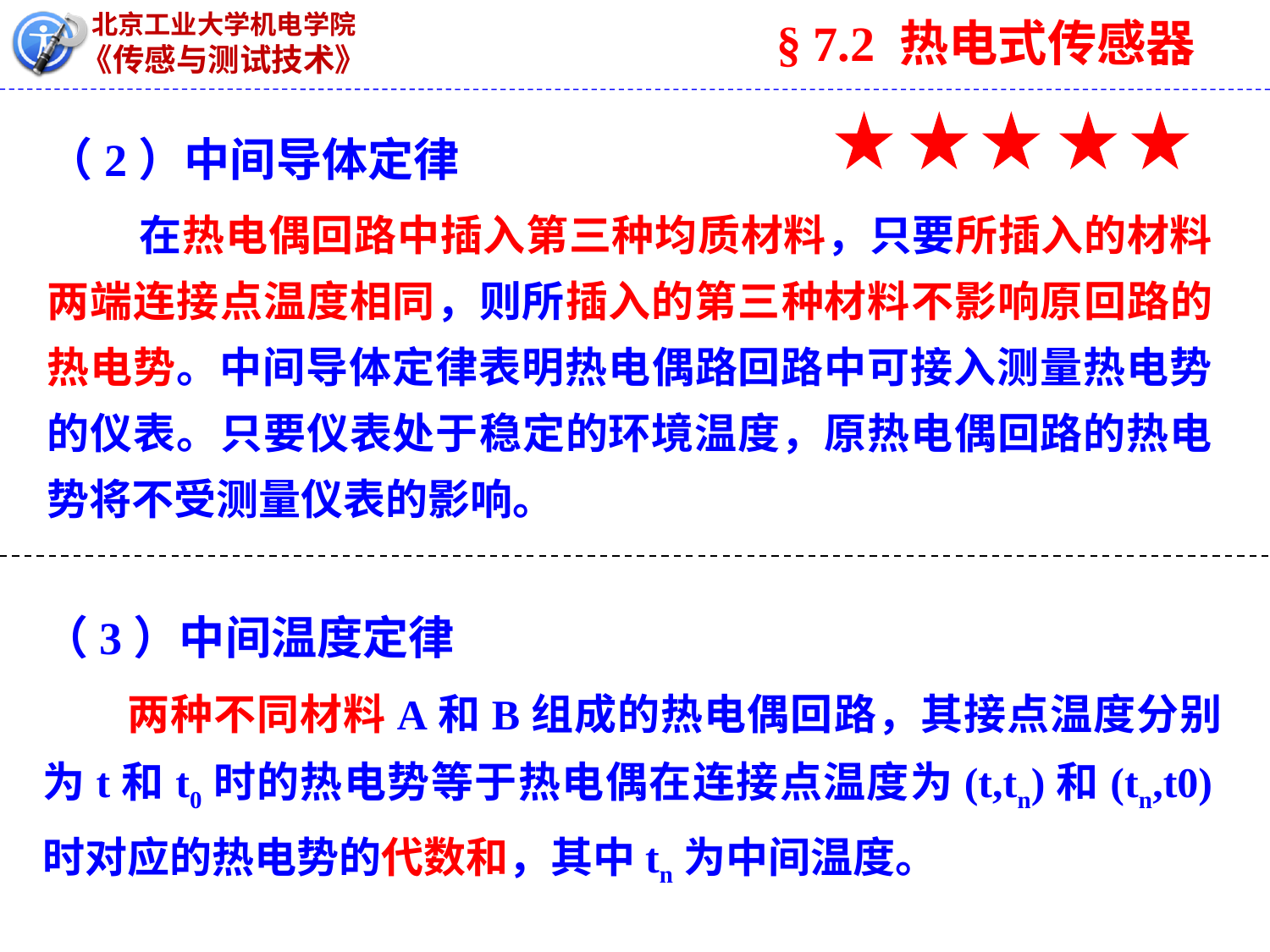

§ 7.2 热电式传感器
（2）中间导体定律
        在热电偶回路中插入第三种均质材料，只要所插入的材料两端连接点温度相同，则所插入的第三种材料不影响原回路的热电势。中间导体定律表明热电偶路回路中可接入测量热电势的仪表。只要仪表处于稳定的环境温度，原热电偶回路的热电势将不受测量仪表的影响。

（3）中间温度定律
       两种不同材料A和B组成的热电偶回路，其接点温度分别为t和t0时的热电势等于热电偶在连接点温度为(t,tn)和(tn,t0)时对应的热电势的代数和，其中tn为中间温度。